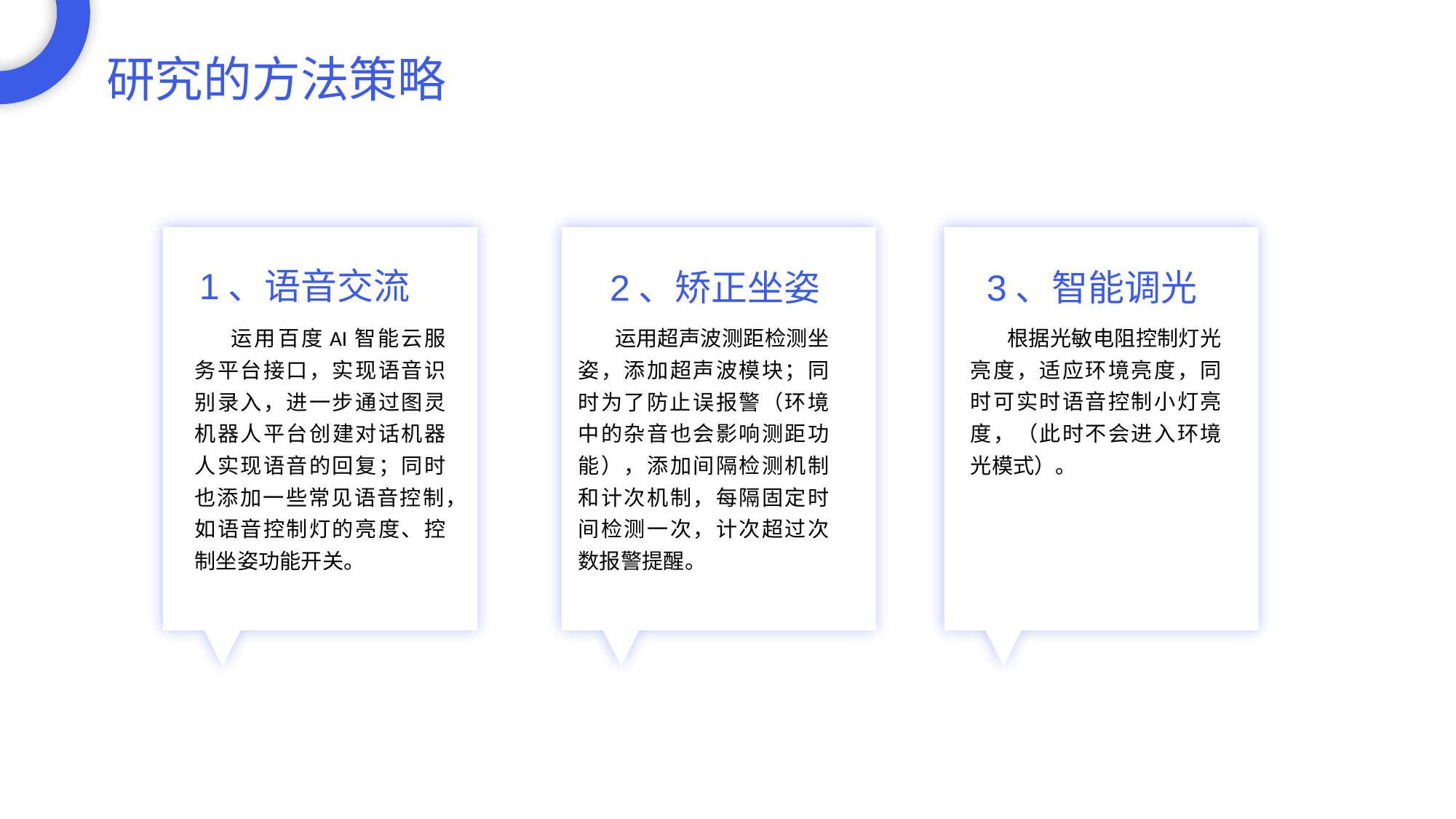

研究的方法策略
1、语音交流

运用百度AI智能云服务平台接口，实现语音识别录入，进一步通过图灵机器人平台创建对话机器人实现语音的回复；同时也添加一些常见语音控制，如语音控制灯的亮度、控制坐姿功能开关。
3、智能调光

根据光敏电阻控制灯光亮度，适应环境亮度，同时可实时语音控制小灯亮度，（此时不会进入环境光模式）。

2、矫正坐姿
运用超声波测距检测坐姿，添加超声波模块；同时为了防止误报警（环境中的杂音也会影响测距功能），添加间隔检测机制和计次机制，每隔固定时间检测一次，计次超过次数报警提醒。